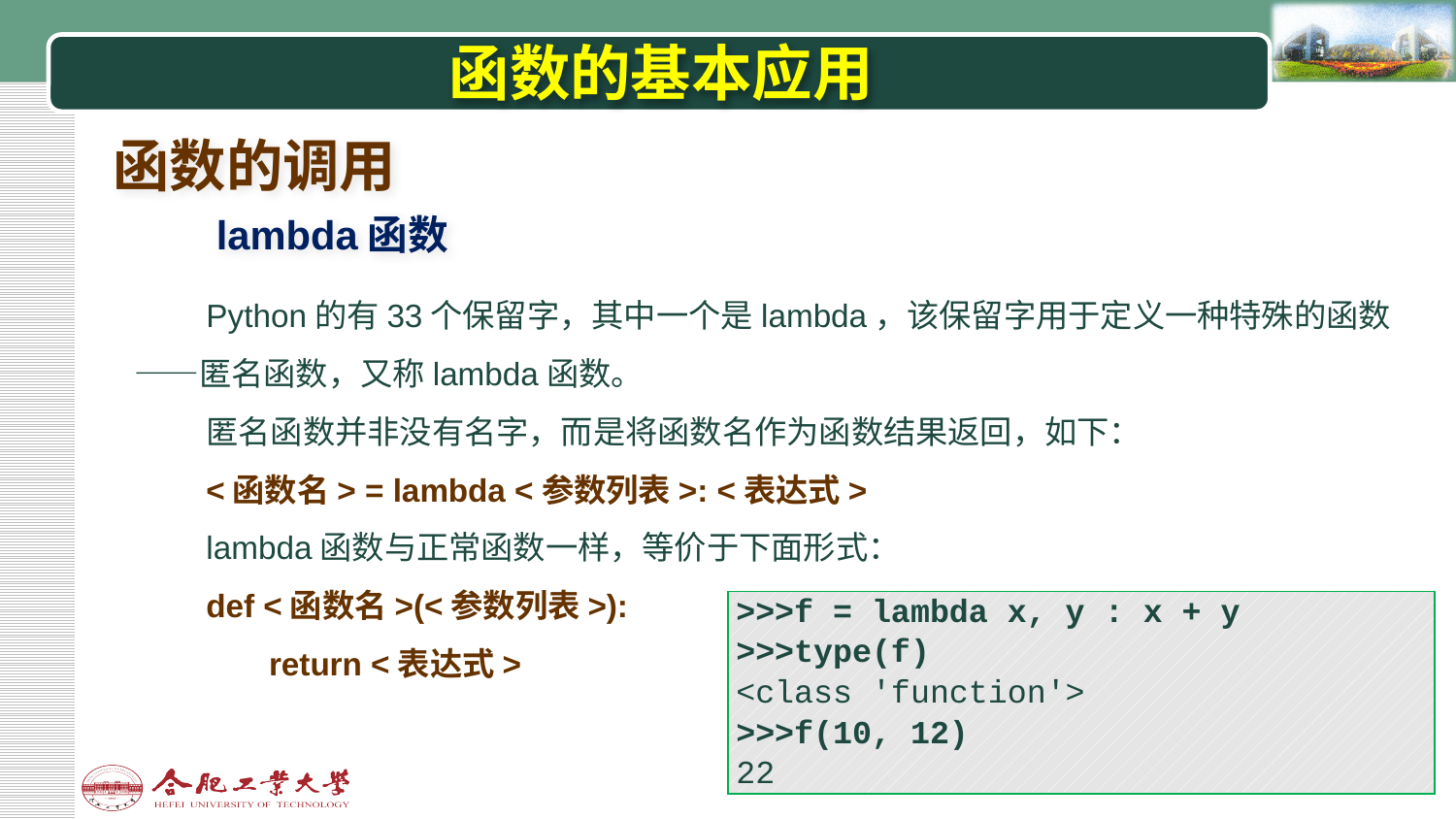

# 函数的基本应用
函数的调用
lambda函数
Python的有33个保留字，其中一个是lambda，该保留字用于定义一种特殊的函数——匿名函数，又称lambda函数。
匿名函数并非没有名字，而是将函数名作为函数结果返回，如下：
<函数名> = lambda <参数列表>: <表达式>
lambda函数与正常函数一样，等价于下面形式：
def <函数名>(<参数列表>):
       return <表达式>
| >>>f = lambda x, y : x + y >>>type(f) <class 'function'> >>>f(10, 12) 22 |
| --- |